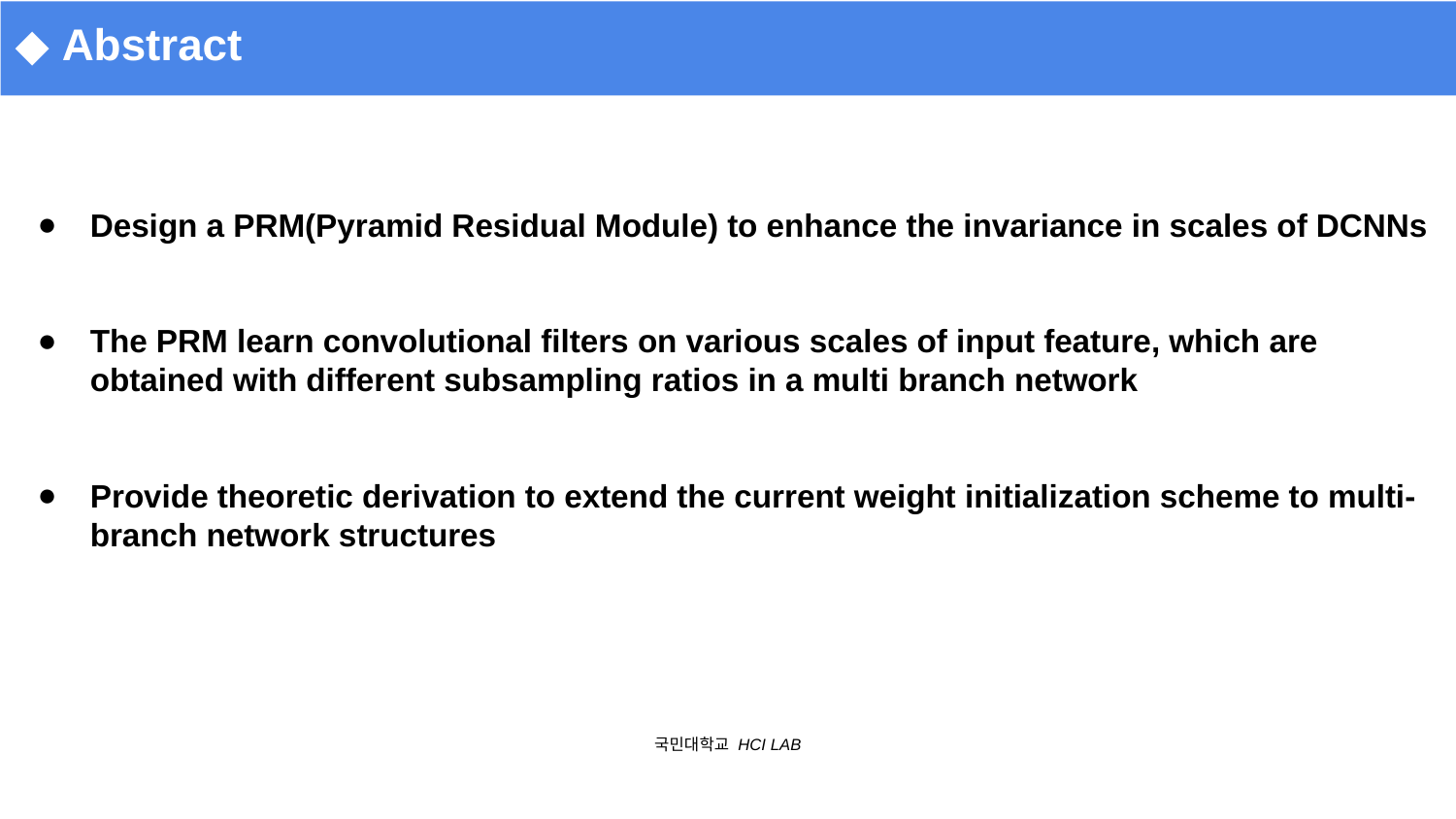

◆ Abstract

Design a PRM(Pyramid Residual Module) to enhance the invariance in scales of DCNNs

The PRM learn convolutional filters on various scales of input feature, which are obtained with different subsampling ratios in a multi branch network

Provide theoretic derivation to extend the current weight initialization scheme to multi-branch network structures
국민대학교 HCI LAB